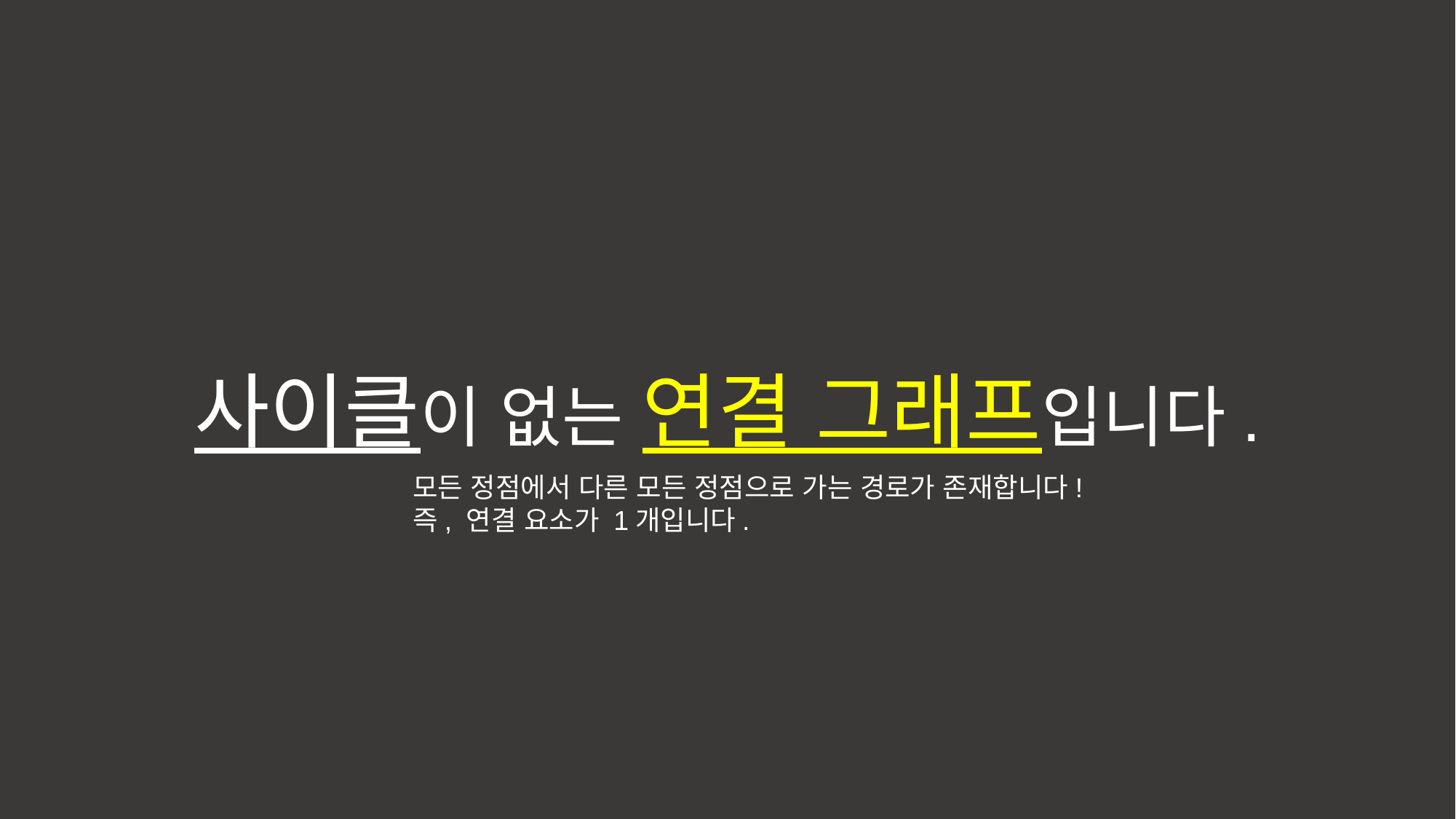

사이클이 없는 연결 그래프입니다.
모든 정점에서 다른 모든 정점으로 가는 경로가 존재합니다!
즉, 연결 요소가 1개입니다.